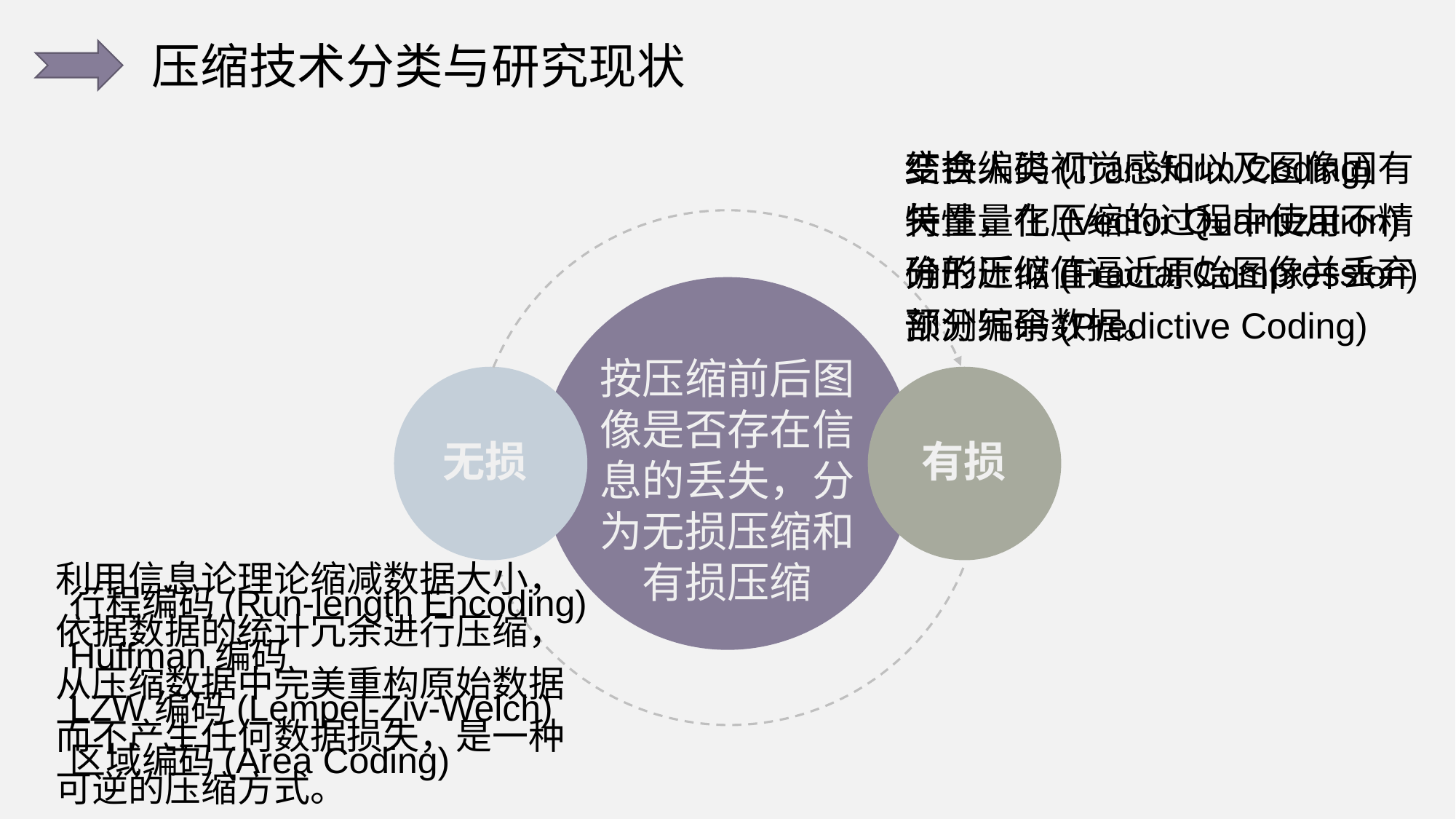

压缩技术分类与研究现状

结合人类视觉感知以及图像固有特性，在压缩的过程中使用不精确的近似值逼近原始图像并丢弃部分冗余数据。
利用信息论理论缩减数据大小，依据数据的统计冗余进行压缩，从压缩数据中完美重构原始数据而不产生任何数据损失，是一种可逆的压缩方式。
变换编码(Transform Coding)
矢量量化(Vector Quantization)
分形压缩(Fractal Compression)
预测编码(Predictive Coding)
行程编码(Run-length Encoding)
Huffman编码
LZW编码(Lempel-Ziv-Welch)
区域编码(Area Coding)

按压缩前后图像是否存在信息的丢失，分为无损压缩和有损压缩

无损
有损